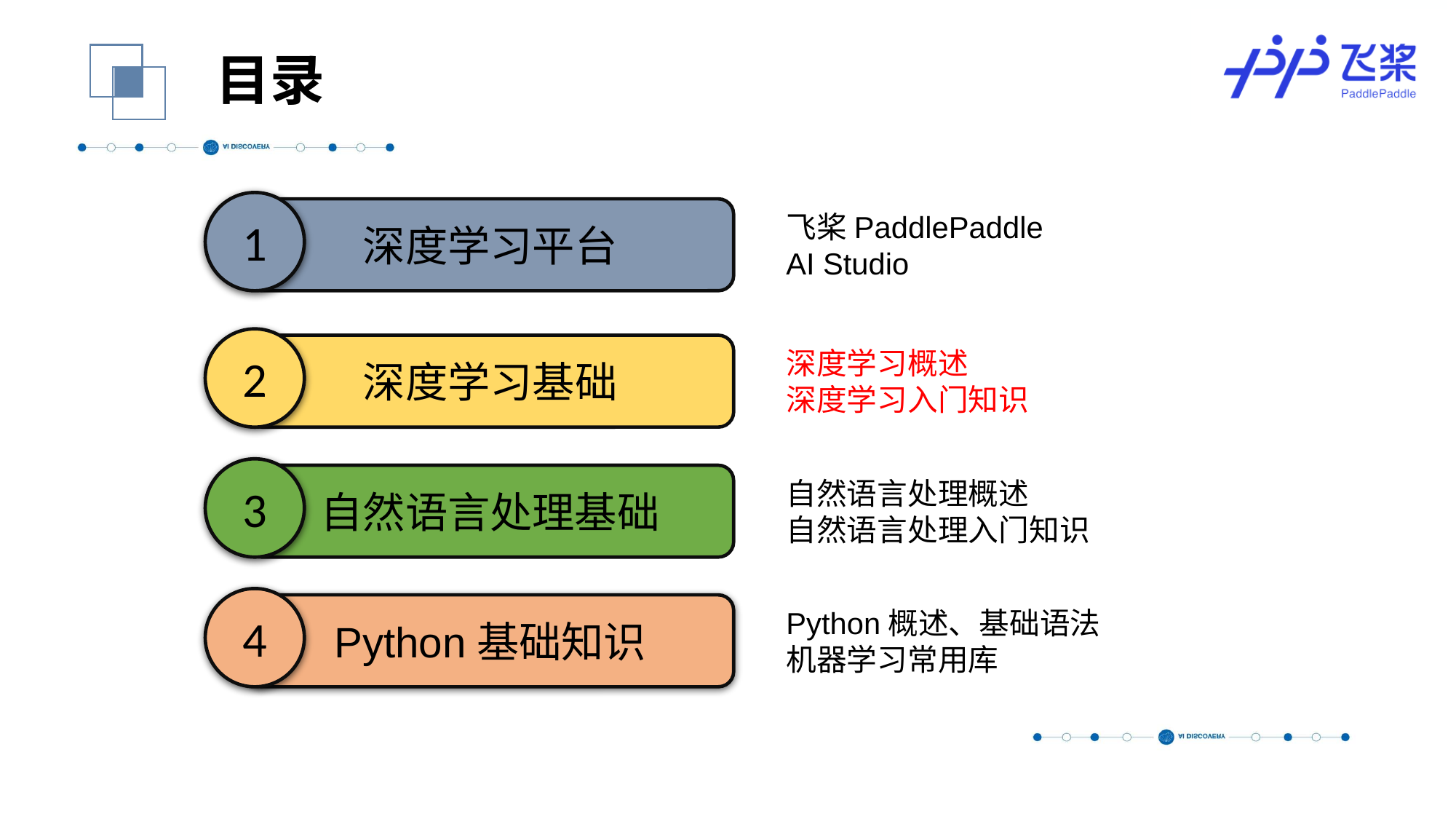

目录
1
深度学习平台
飞桨PaddlePaddle
AI Studio
2
深度学习基础
深度学习概述
深度学习入门知识
3
自然语言处理基础
自然语言处理概述
自然语言处理入门知识
4
Python基础知识
Python概述、基础语法
机器学习常用库